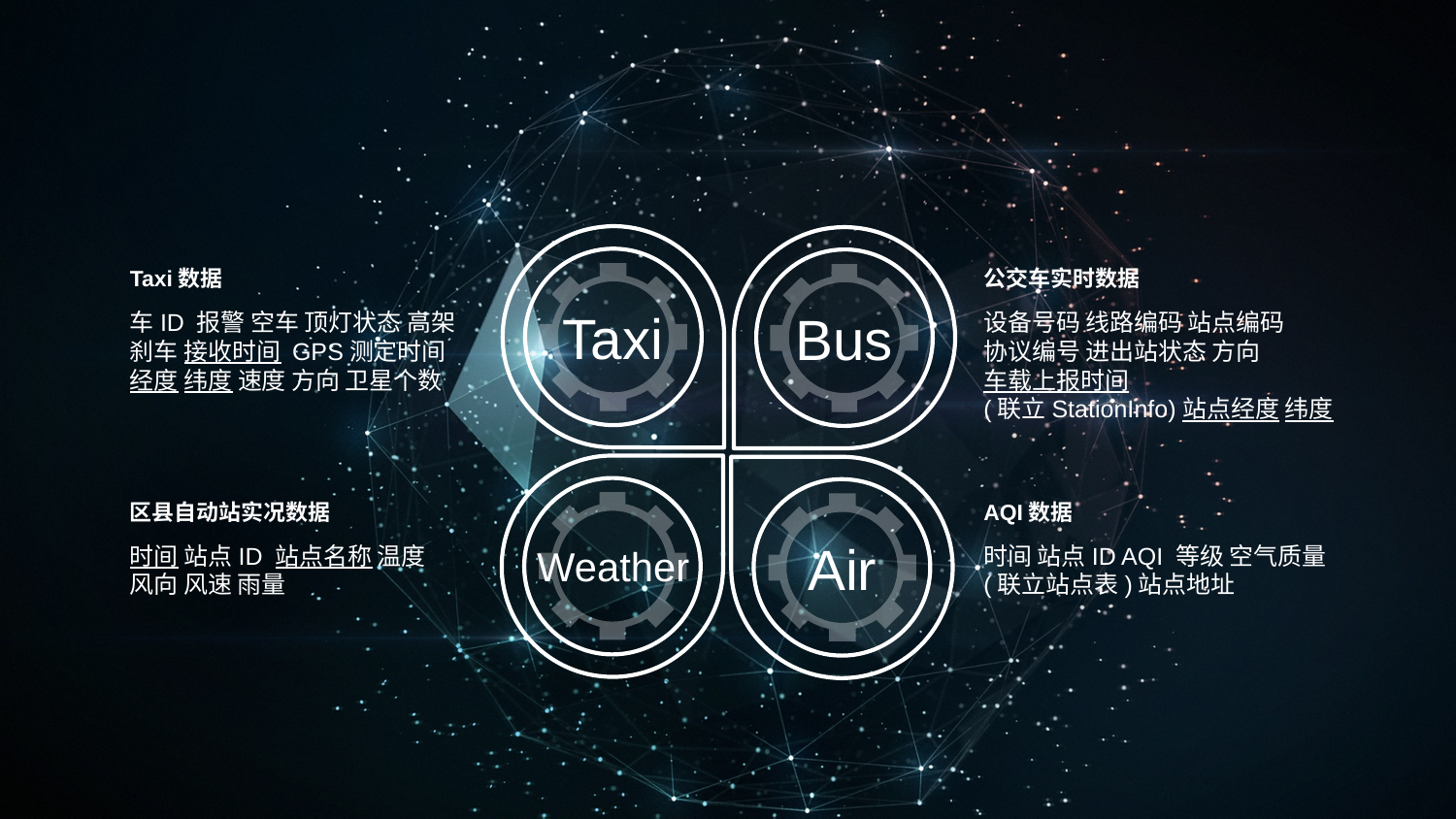

Bus

Taxi
Taxi数据
车ID 报警 空车 顶灯状态 高架
刹车 接收时间 GPS测定时间
经度 纬度 速度 方向 卫星个数
公交车实时数据
设备号码 线路编码 站点编码
协议编号 进出站状态 方向
车载上报时间
(联立StationInfo)站点经度 纬度

Weather

Air
区县自动站实况数据
时间 站点ID 站点名称 温度
风向 风速 雨量
AQI数据
时间 站点ID AQI 等级 空气质量
(联立站点表)站点地址